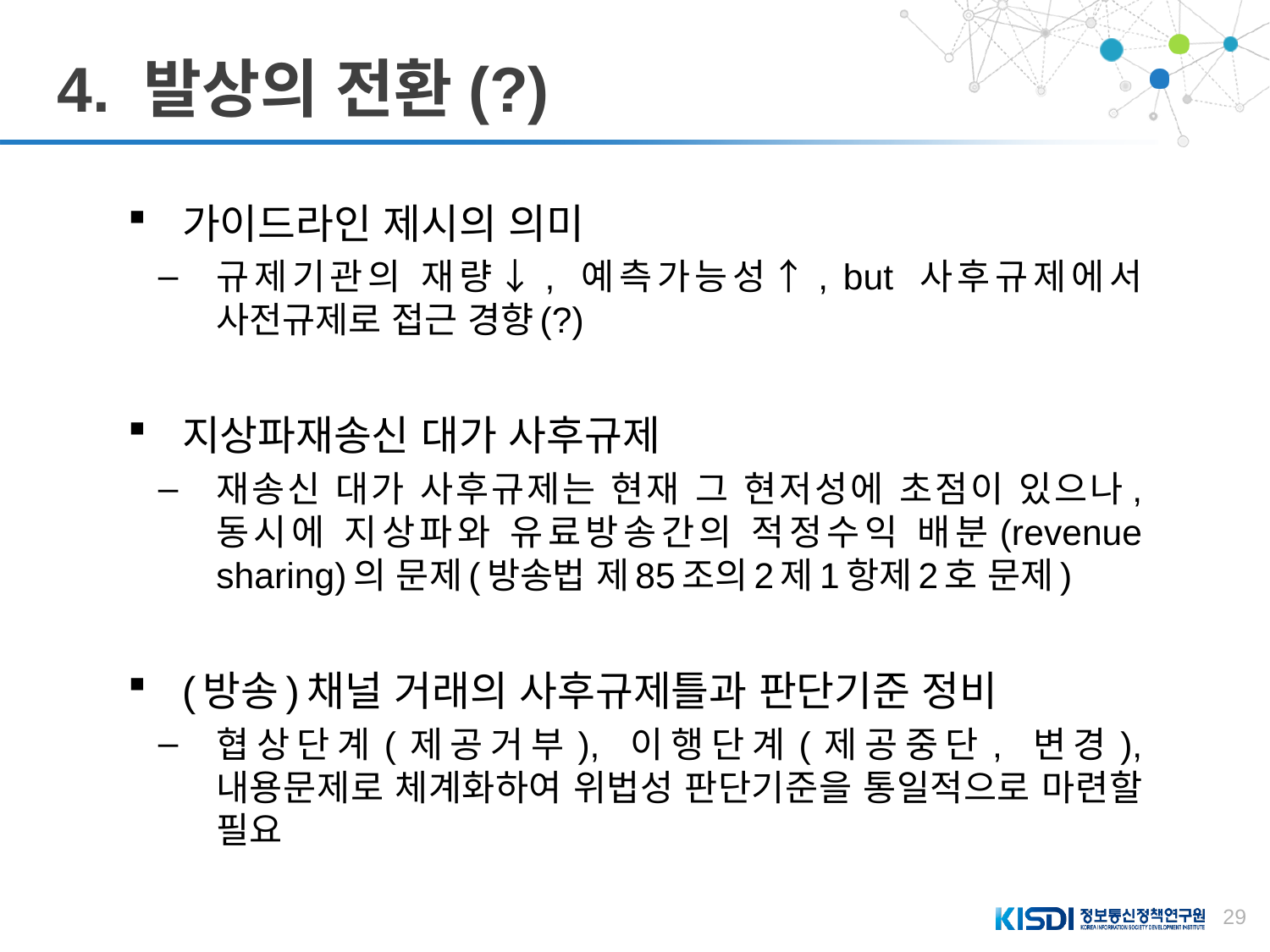

# 4. 발상의 전환(?)
가이드라인 제시의 의미
규제기관의 재량↓, 예측가능성↑, but 사후규제에서 사전규제로 접근 경향(?)

지상파재송신 대가 사후규제
재송신 대가 사후규제는 현재 그 현저성에 초점이 있으나, 동시에 지상파와 유료방송간의 적정수익 배분(revenue sharing)의 문제(방송법 제85조의2제1항제2호 문제)

(방송)채널 거래의 사후규제틀과 판단기준 정비
협상단계(제공거부), 이행단계(제공중단, 변경), 내용문제로 체계화하여 위법성 판단기준을 통일적으로 마련할 필요

29